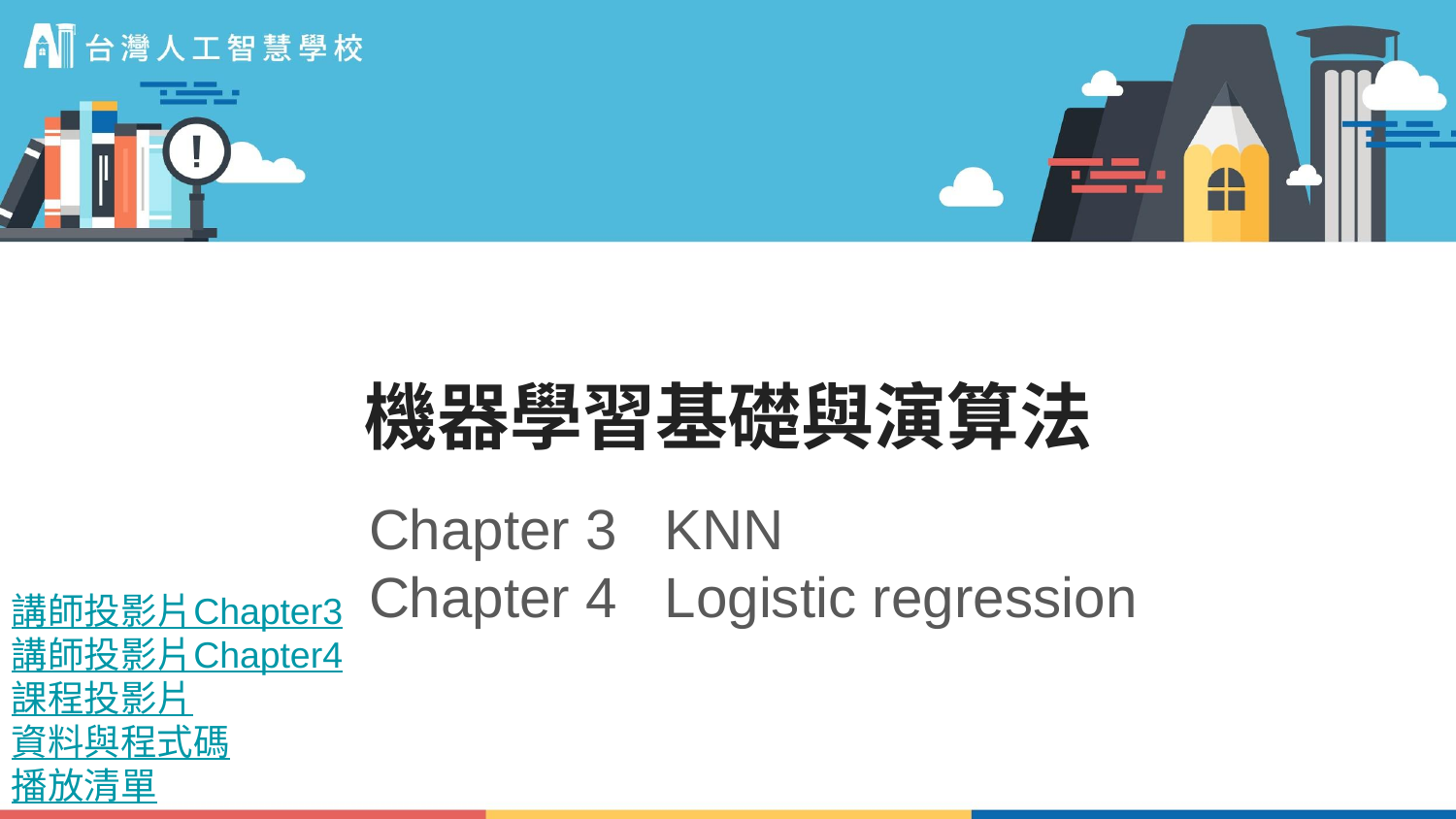

# 機器學習基礎與演算法
Chapter 3   KNN
Chapter 4   Logistic regression

講師投影片Chapter3
講師投影片Chapter4
課程投影片
資料與程式碼
播放清單